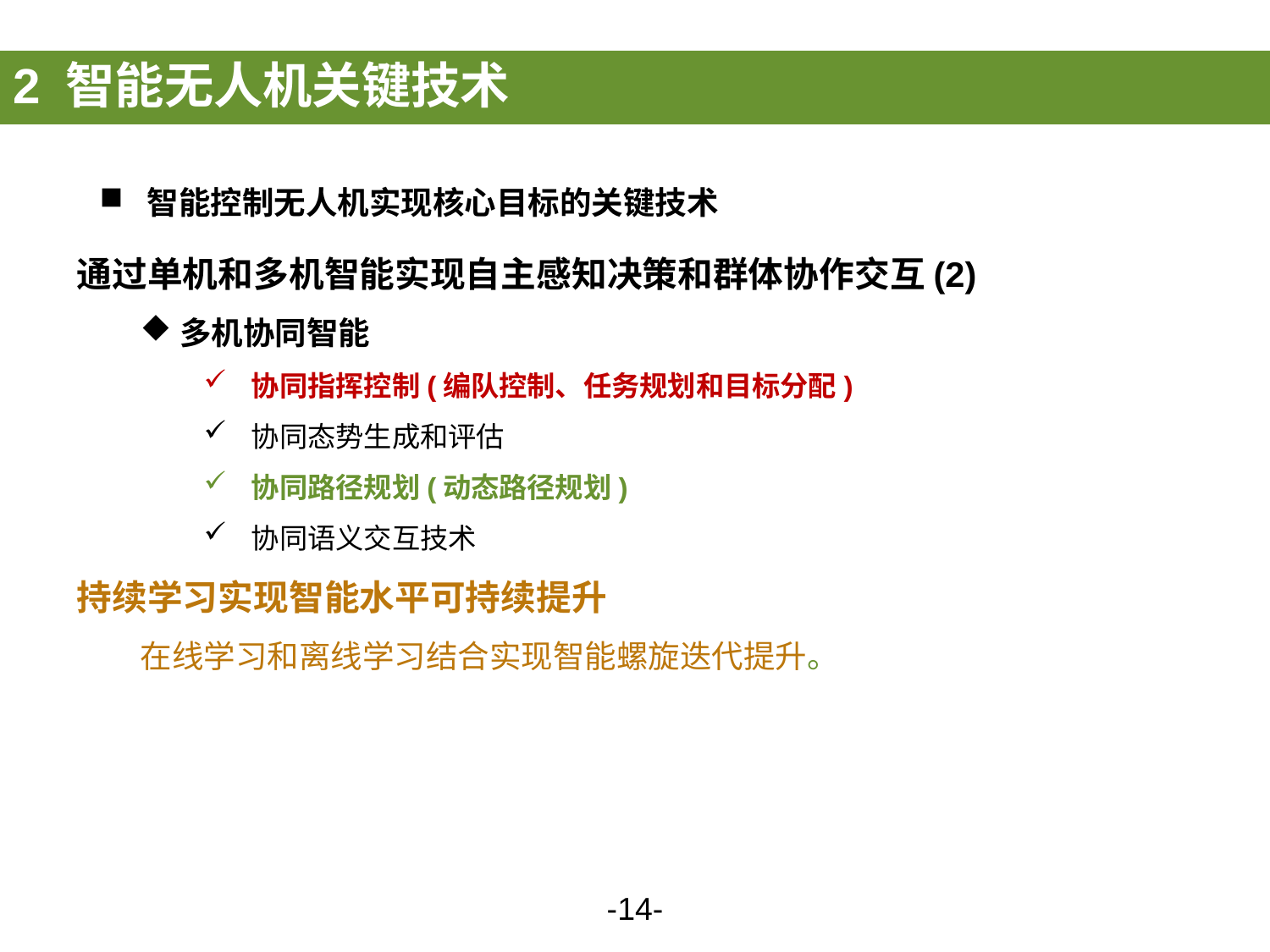

2 智能无人机关键技术

智能控制无人机实现核心目标的关键技术
通过单机和多机智能实现自主感知决策和群体协作交互(2)
多机协同智能
协同指挥控制(编队控制、任务规划和目标分配)
协同态势生成和评估
协同路径规划(动态路径规划)
协同语义交互技术
持续学习实现智能水平可持续提升
在线学习和离线学习结合实现智能螺旋迭代提升。
-14-